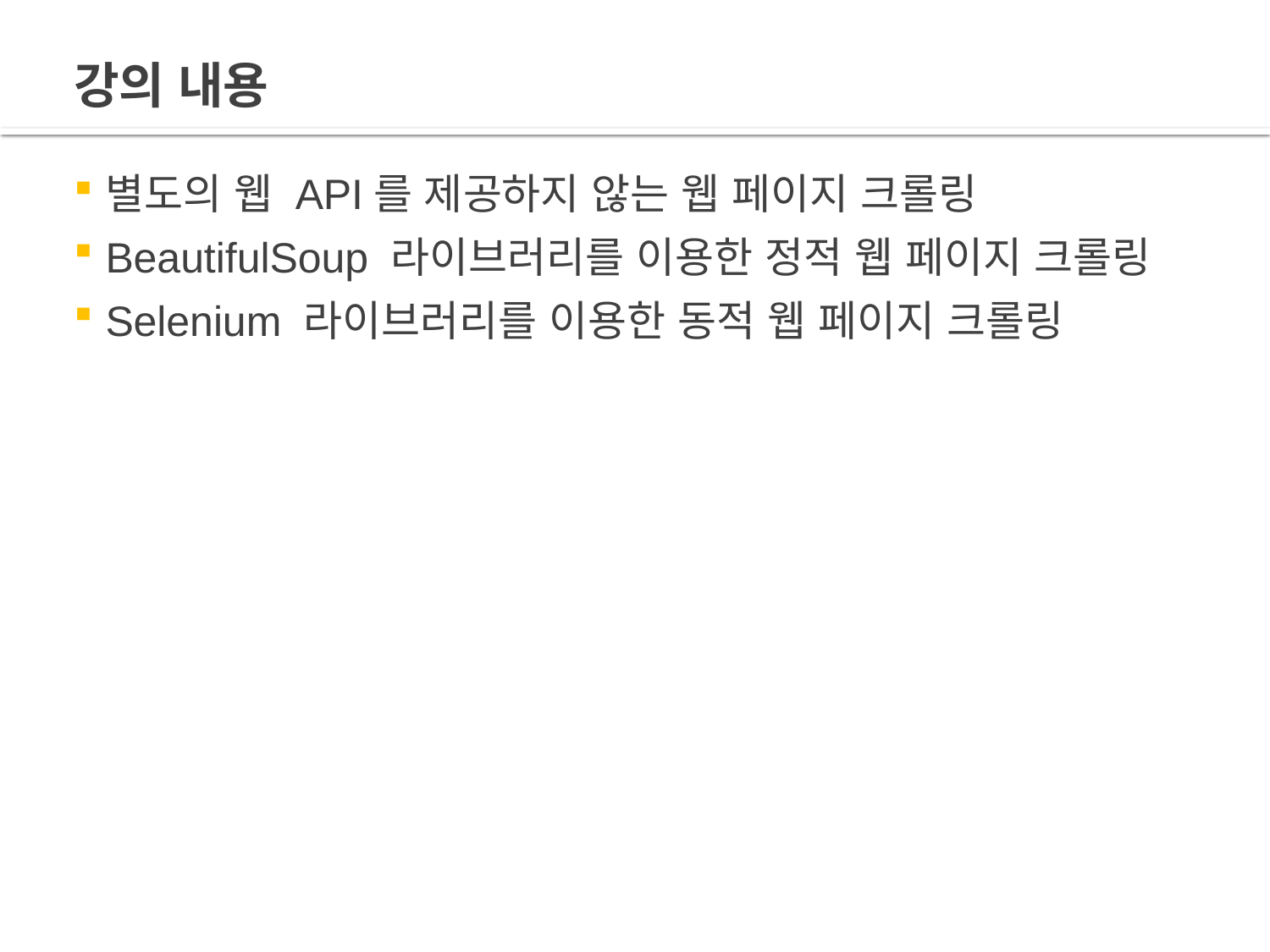

# 강의 내용
별도의 웹 API를 제공하지 않는 웹 페이지 크롤링
BeautifulSoup 라이브러리를 이용한 정적 웹 페이지 크롤링
Selenium 라이브러리를 이용한 동적 웹 페이지 크롤링